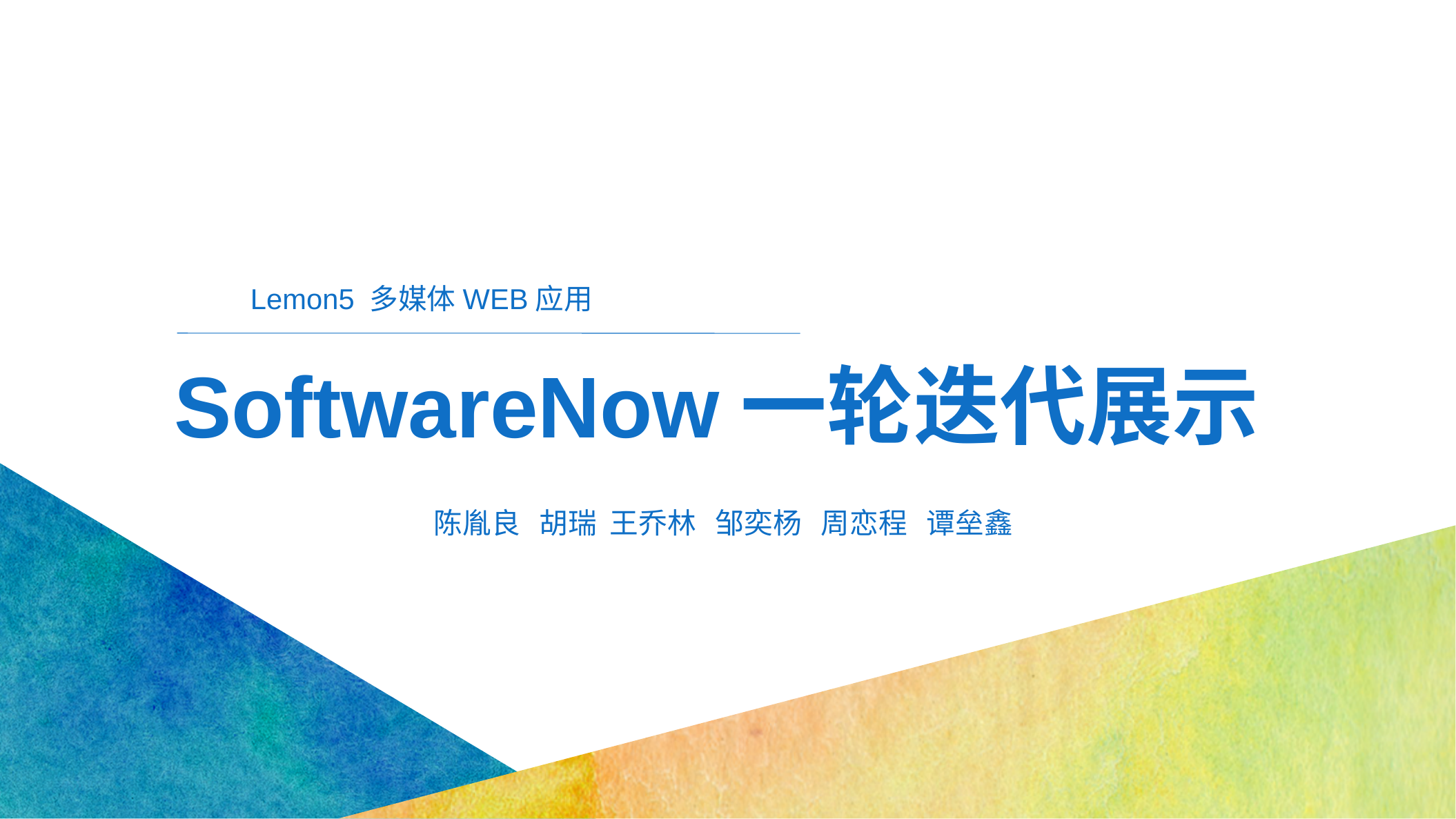

Lemon5 多媒体WEB应用

SoftwareNow一轮迭代展示

陈胤良   胡瑞  王乔林   邹奕杨   周恋程   谭垒鑫